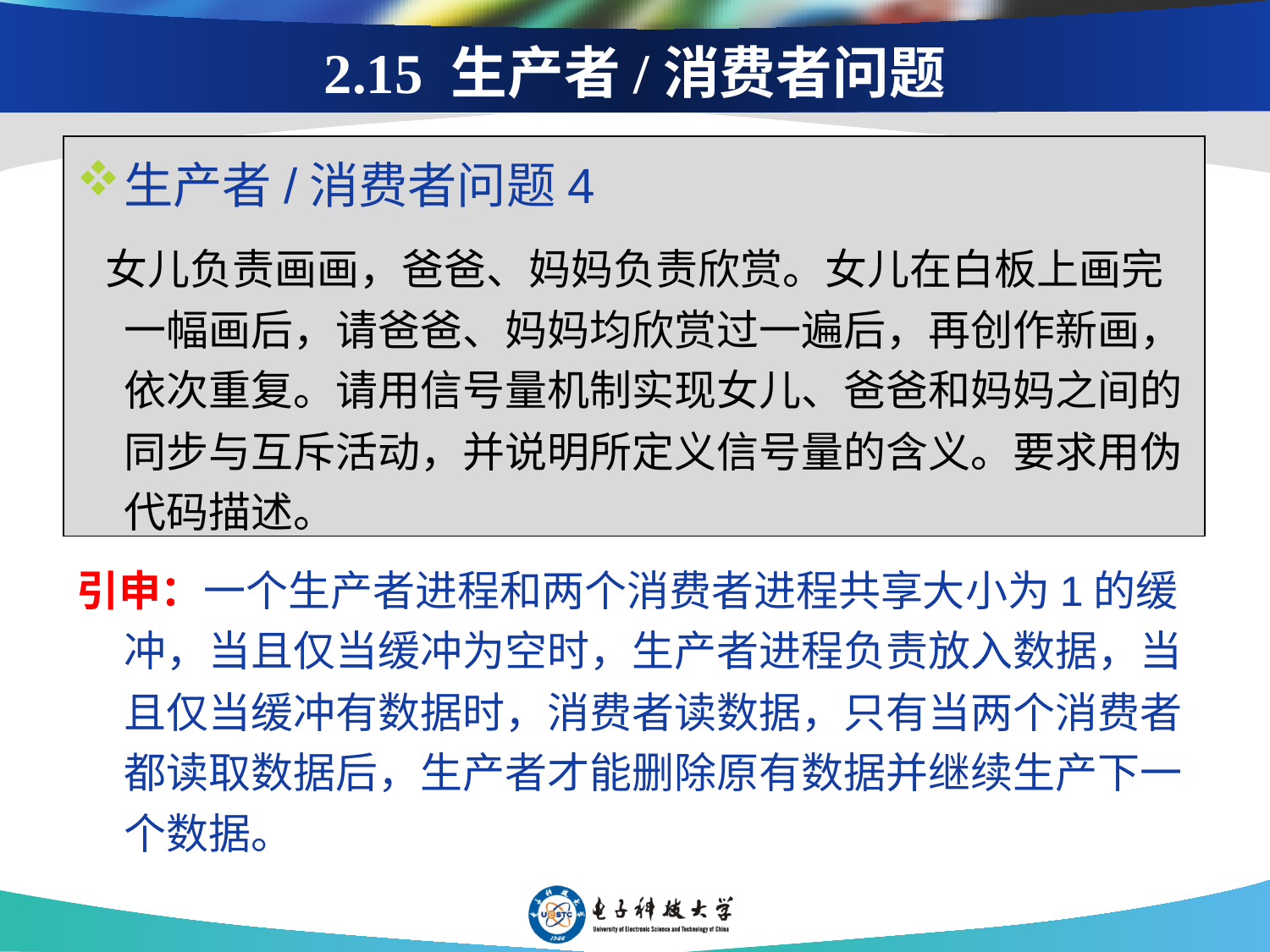

2.15 生产者/消费者问题
生产者/消费者问题4
  女儿负责画画，爸爸、妈妈负责欣赏。女儿在白板上画完一幅画后，请爸爸、妈妈均欣赏过一遍后，再创作新画，依次重复。请用信号量机制实现女儿、爸爸和妈妈之间的同步与互斥活动，并说明所定义信号量的含义。要求用伪代码描述。
引申：一个生产者进程和两个消费者进程共享大小为1的缓冲，当且仅当缓冲为空时，生产者进程负责放入数据，当且仅当缓冲有数据时，消费者读数据，只有当两个消费者都读取数据后，生产者才能删除原有数据并继续生产下一个数据。